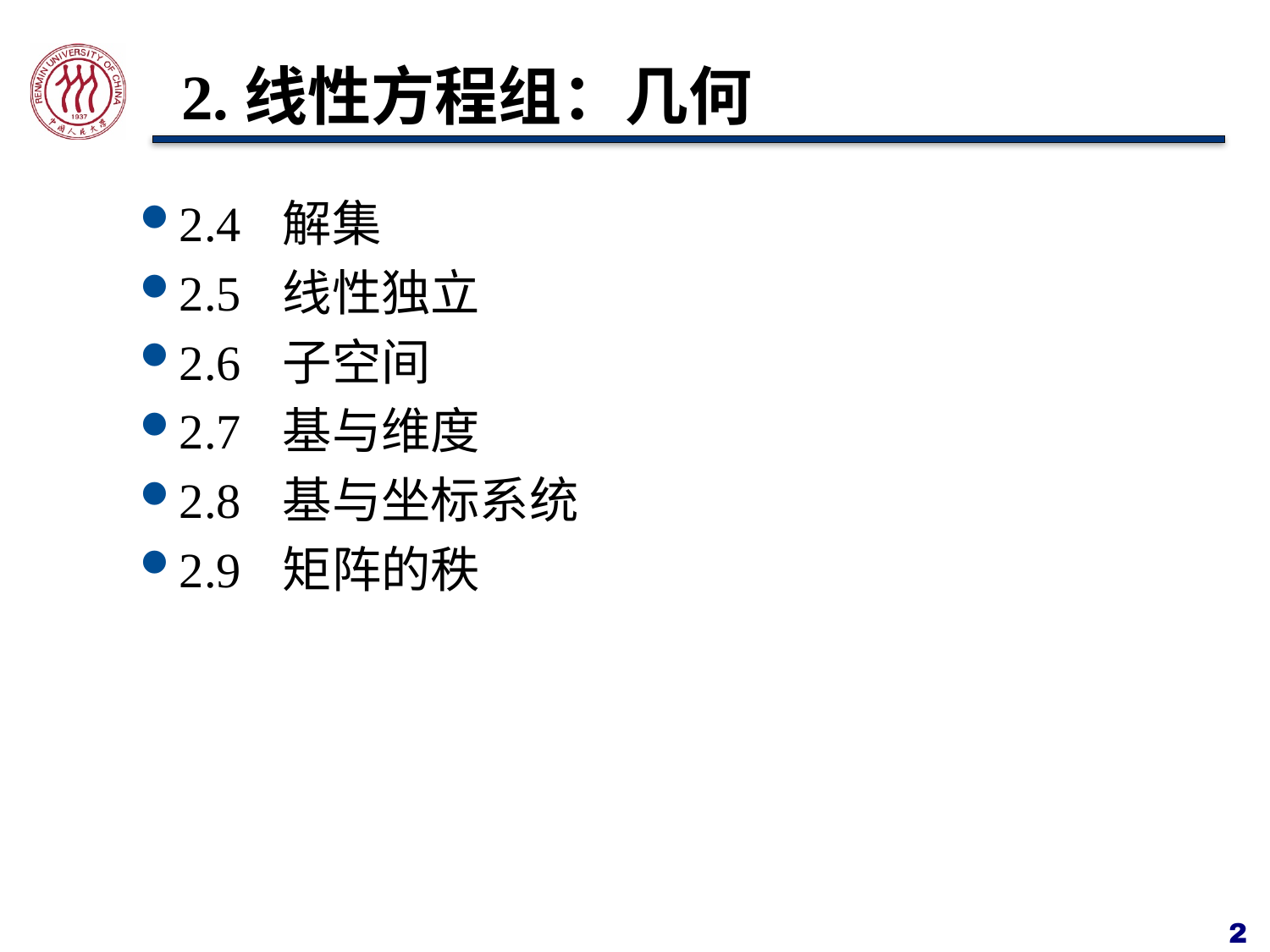

# 2.线性方程组：几何
2.4 解集
2.5 线性独立
2.6 子空间
2.7 基与维度
2.8 基与坐标系统
2.9 矩阵的秩